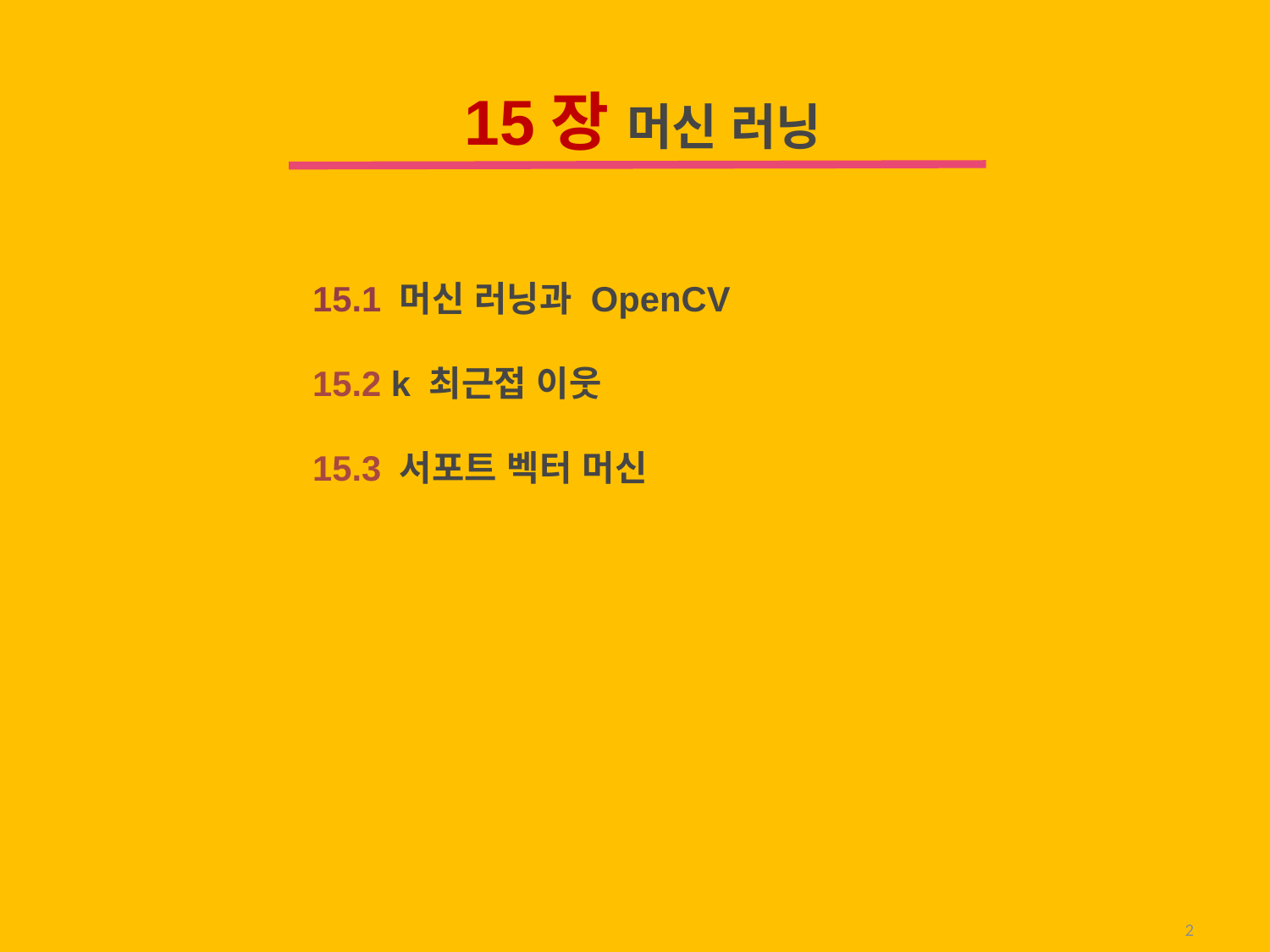

15장 머신 러닝
15.1 머신 러닝과 OpenCV
15.2 k 최근접 이웃
15.3 서포트 벡터 머신
2